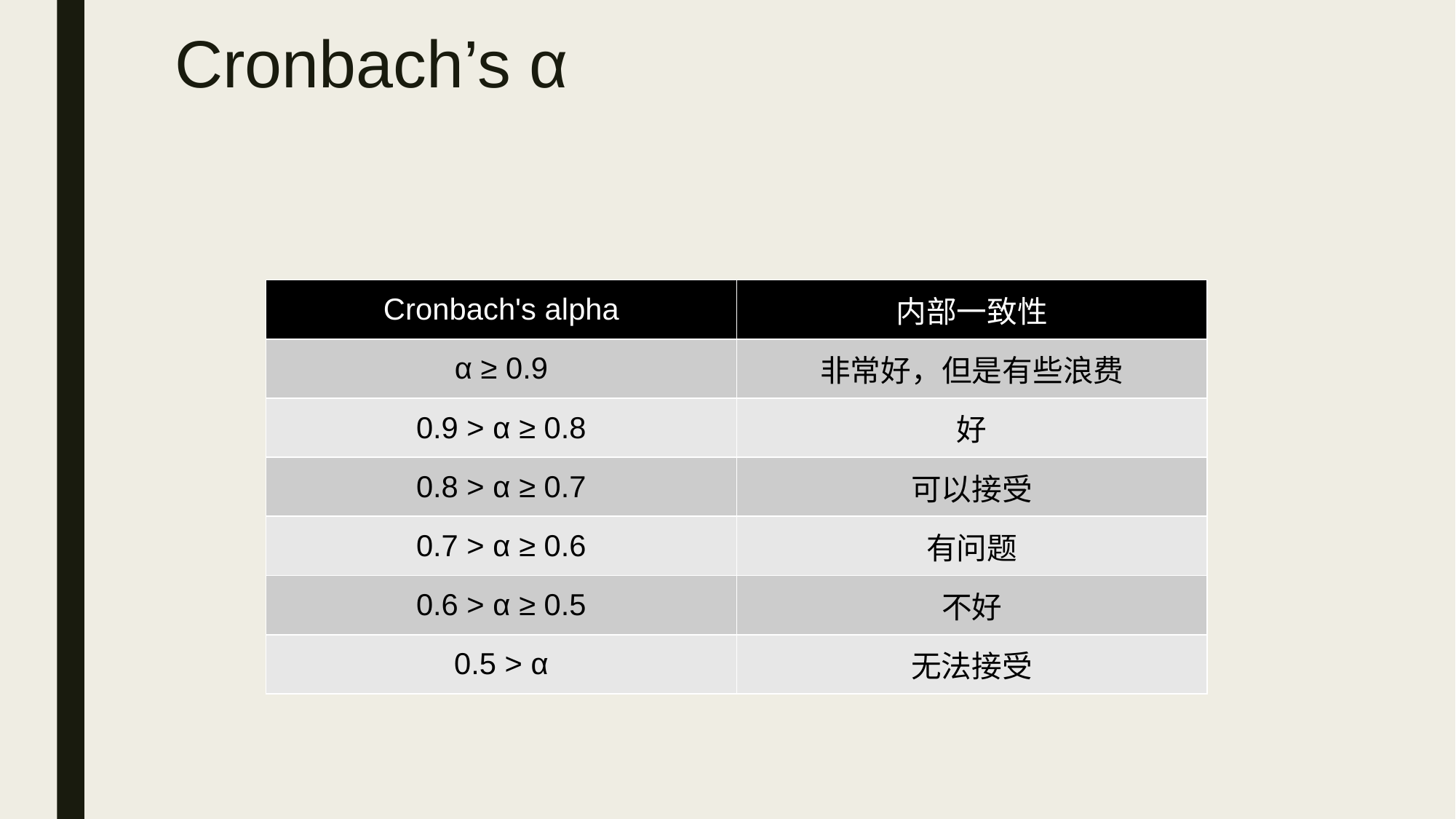

# Cronbach’s α

| Cronbach's alpha | 内部一致性 |
| --- | --- |
| α ≥ 0.9 | 非常好，但是有些浪费 |
| 0.9 > α ≥ 0.8 | 好 |
| 0.8 > α ≥ 0.7 | 可以接受 |
| 0.7 > α ≥ 0.6 | 有问题 |
| 0.6 > α ≥ 0.5 | 不好 |
| 0.5 > α | 无法接受 |